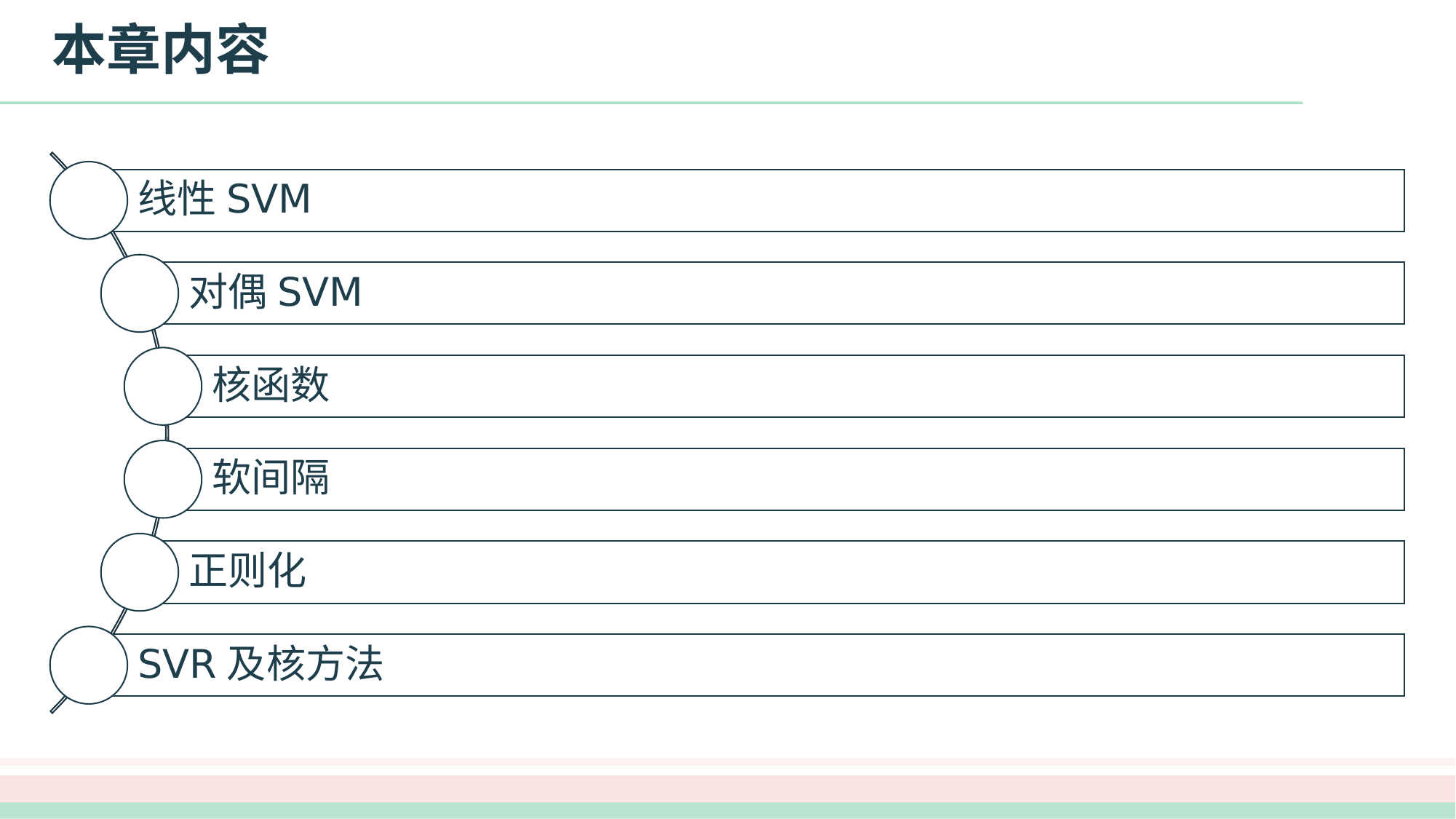

# 本章内容
线性SVM
对偶SVM
核函数
软间隔
正则化
SVR及核方法